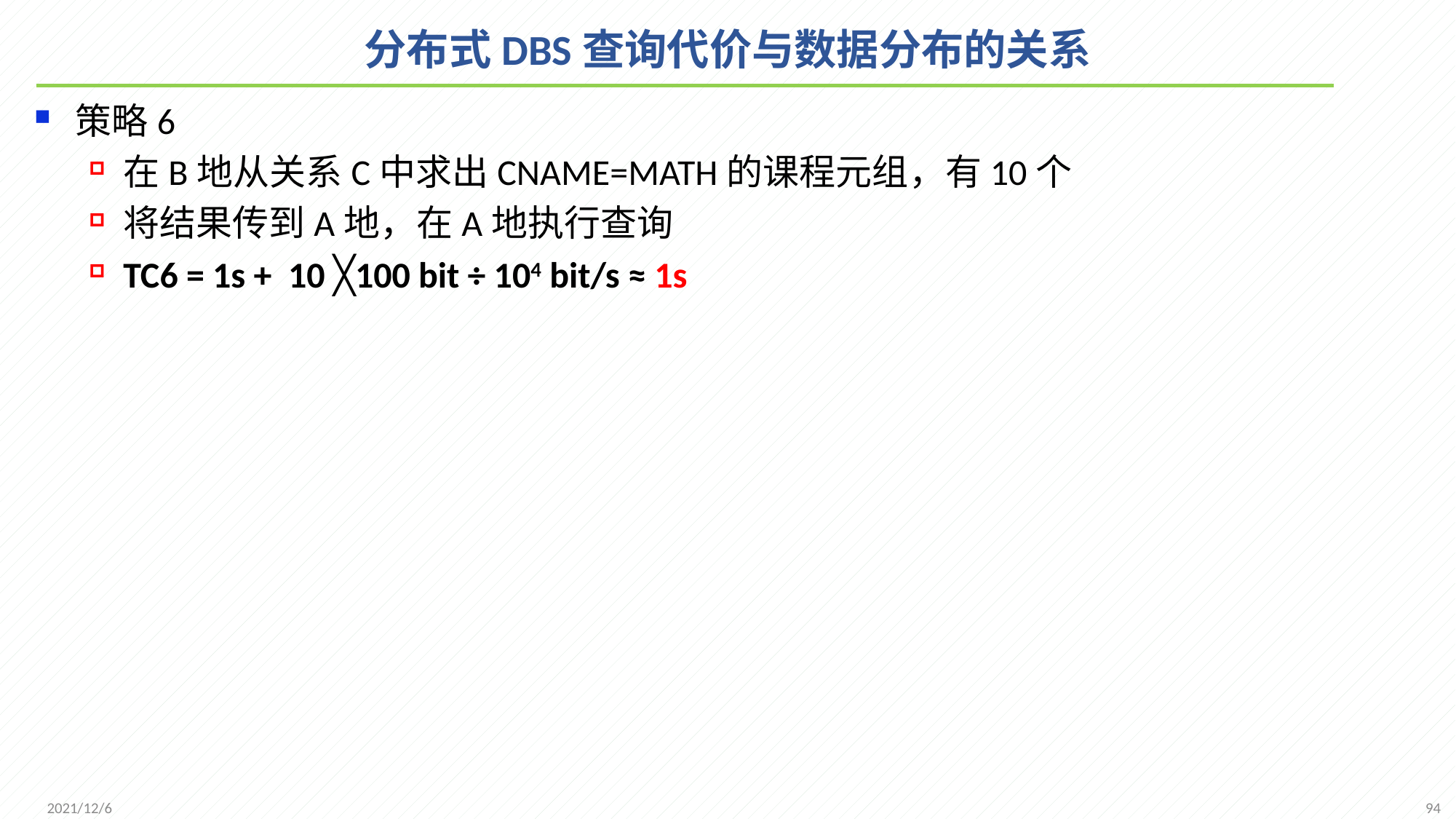

# 分布式DBS查询代价与数据分布的关系
策略6
在B地从关系C中求出CNAME=MATH的课程元组，有10个
将结果传到A地，在A地执行查询
TC6 = 1s +  10 ╳100 bit ÷ 104 bit/s ≈ 1s

94
2021/12/6